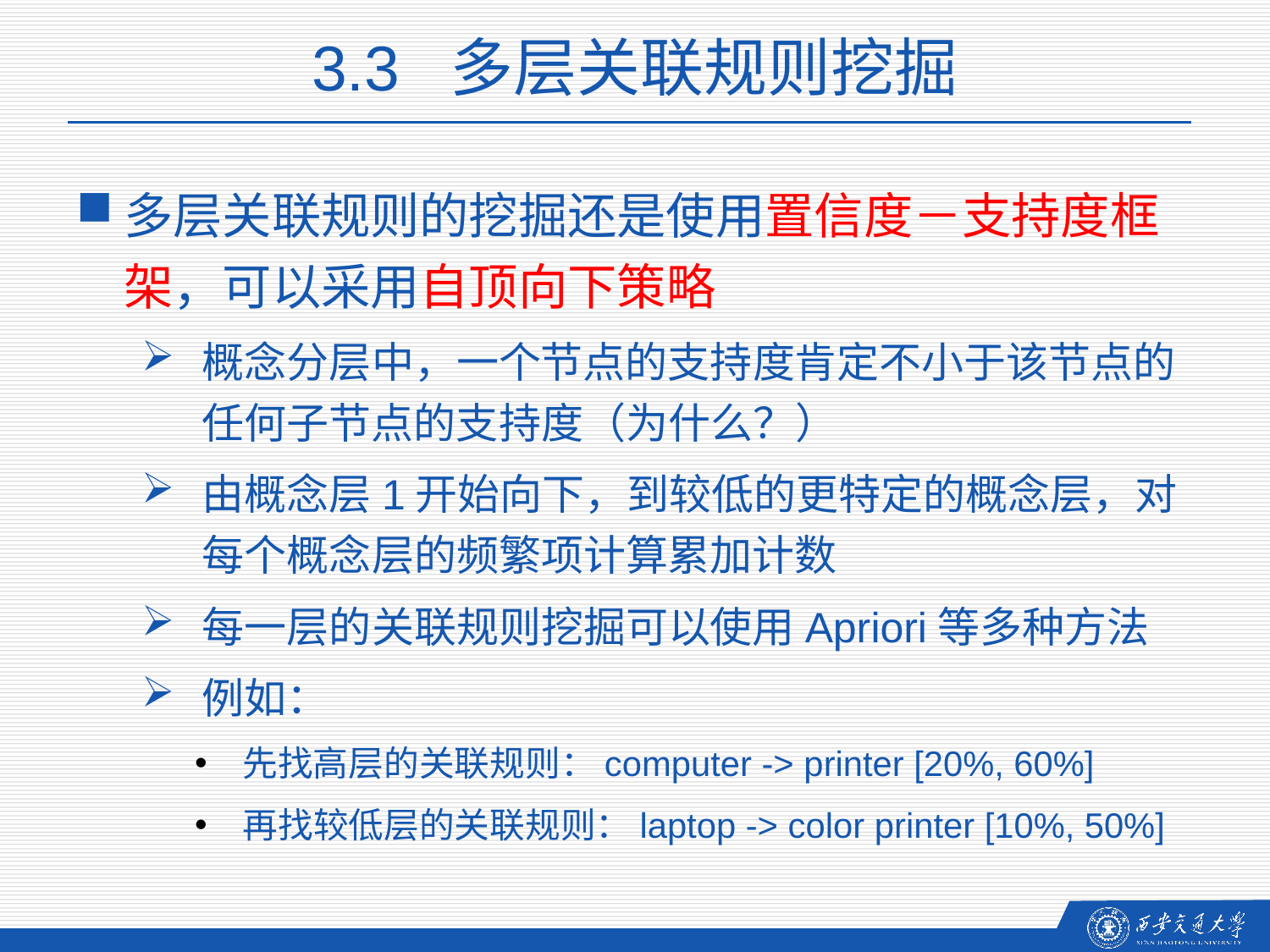

3.3  多层关联规则挖掘
多层关联规则的挖掘还是使用置信度－支持度框架，可以采用自顶向下策略
概念分层中，一个节点的支持度肯定不小于该节点的任何子节点的支持度（为什么？）
由概念层1开始向下，到较低的更特定的概念层，对每个概念层的频繁项计算累加计数
每一层的关联规则挖掘可以使用Apriori等多种方法
例如：
先找高层的关联规则：computer -> printer [20%, 60%]
再找较低层的关联规则：laptop -> color printer [10%, 50%]